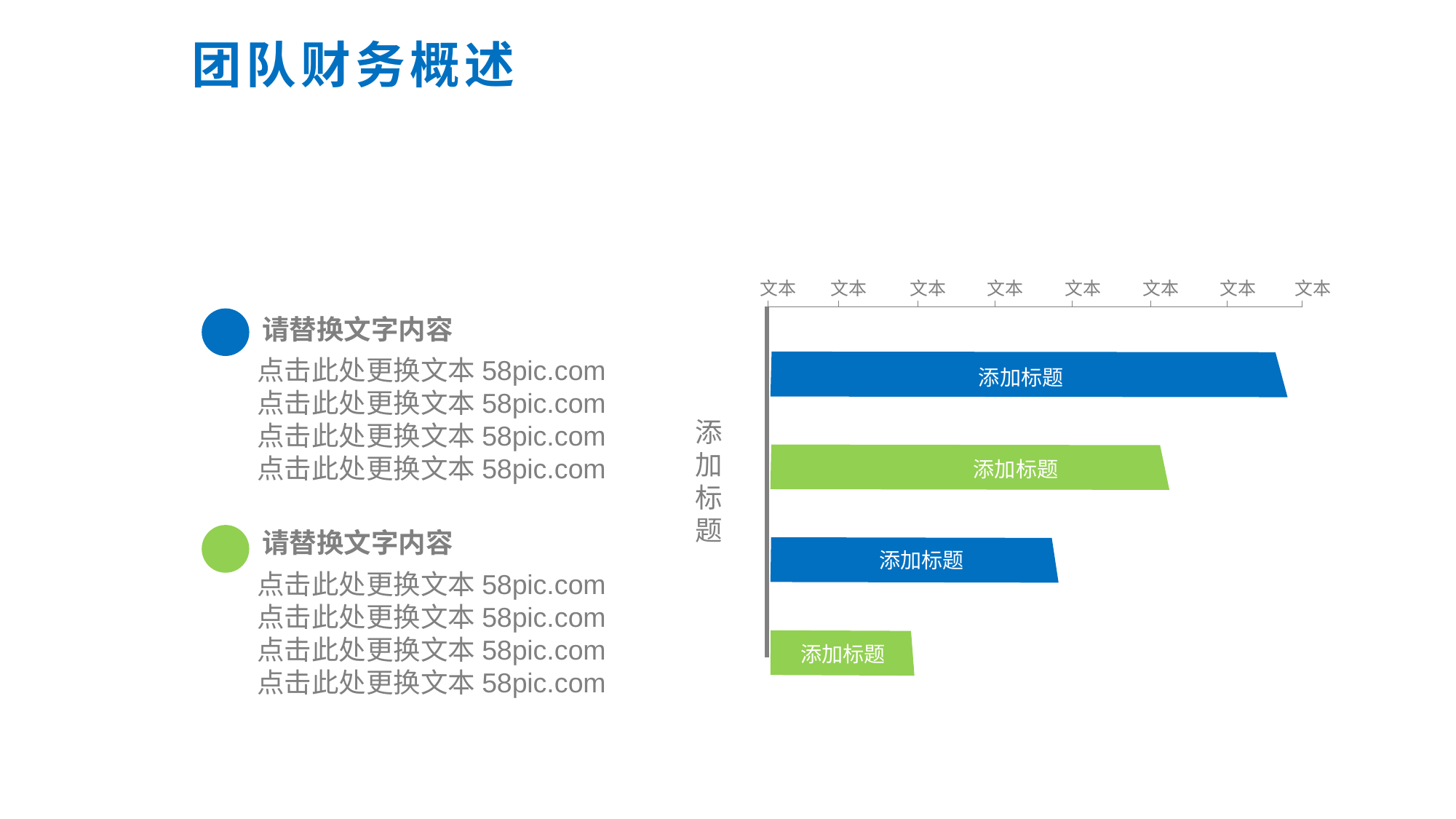

团队财务概述
文本
文本
文本
文本
文本
文本
文本
文本

添加标题
添加
标题

添加标题

添加标题

添加标题
请替换文字内容

点击此处更换文本58pic.com
点击此处更换文本58pic.com
点击此处更换文本58pic.com
点击此处更换文本58pic.com

请替换文字内容

点击此处更换文本58pic.com
点击此处更换文本58pic.com
点击此处更换文本58pic.com
点击此处更换文本58pic.com